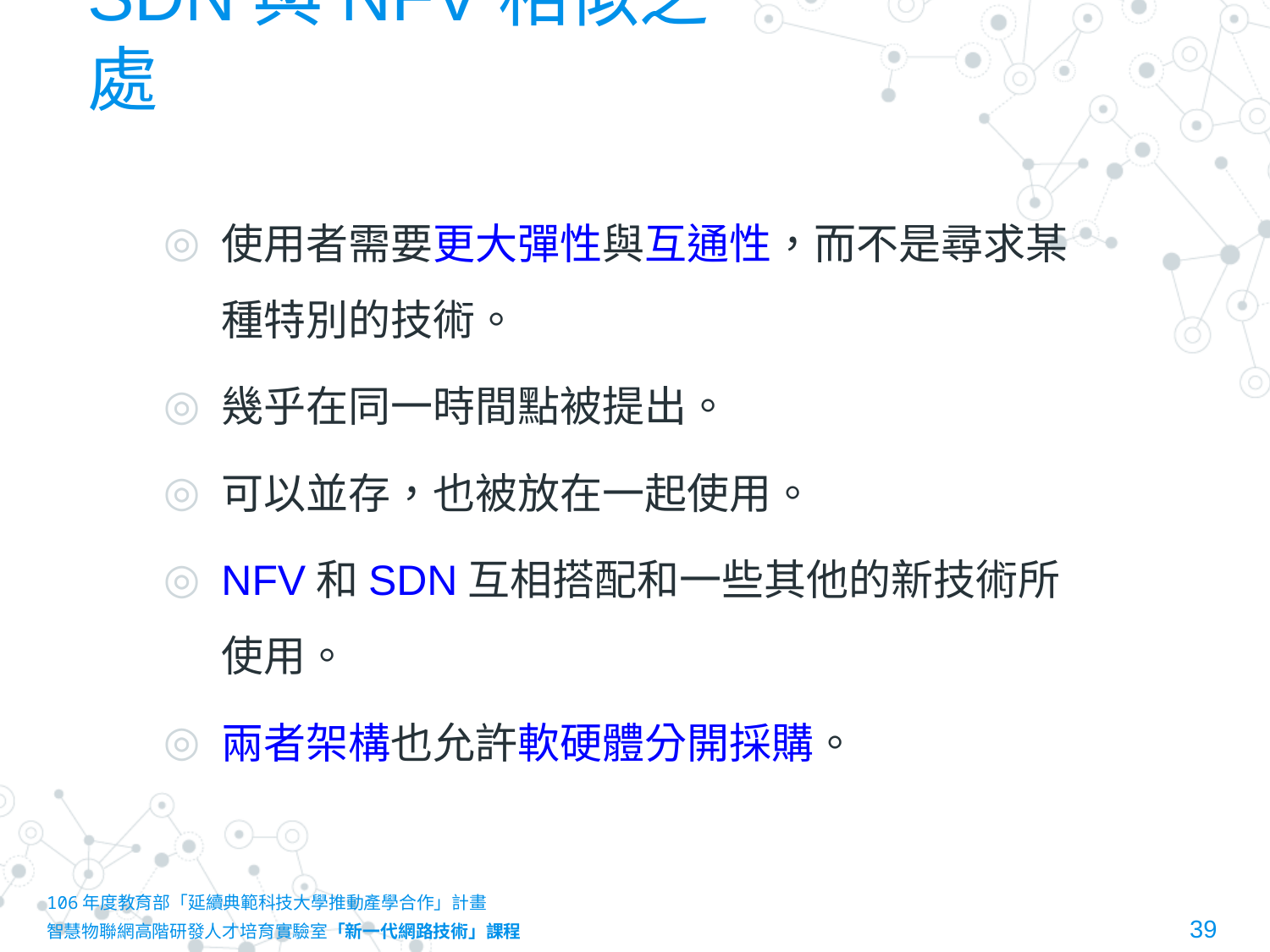

# SDN與NFV相似之處
使用者需要更大彈性與互通性，而不是尋求某種特別的技術。
幾乎在同一時間點被提出。
可以並存，也被放在一起使用。
NFV和SDN互相搭配和一些其他的新技術所使用。
兩者架構也允許軟硬體分開採購。
106年度教育部「延續典範科技大學推動產學合作」計畫
智慧物聯網高階研發人才培育實驗室「新一代網路技術」課程						39